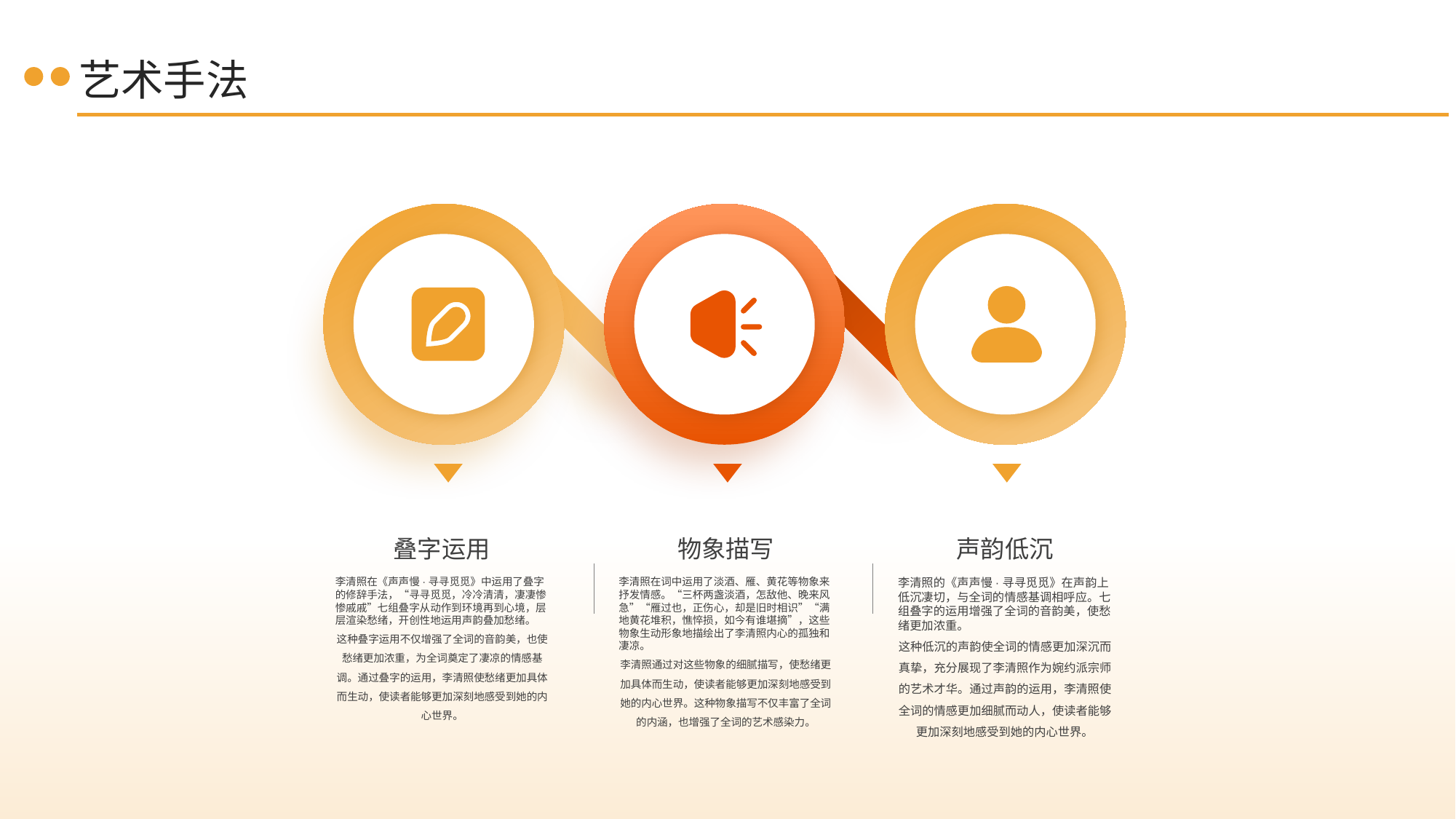

艺术手法

叠字运用
物象描写
声韵低沉
李清照在《声声慢·寻寻觅觅》中运用了叠字的修辞手法，“寻寻觅觅，冷冷清清，凄凄惨惨戚戚”七组叠字从动作到环境再到心境，层层渲染愁绪，开创性地运用声韵叠加愁绪。
这种叠字运用不仅增强了全词的音韵美，也使愁绪更加浓重，为全词奠定了凄凉的情感基调。通过叠字的运用，李清照使愁绪更加具体而生动，使读者能够更加深刻地感受到她的内心世界。
李清照在词中运用了淡酒、雁、黄花等物象来抒发情感。“三杯两盏淡酒，怎敌他、晚来风急”“雁过也，正伤心，却是旧时相识”“满地黄花堆积，憔悴损，如今有谁堪摘”，这些物象生动形象地描绘出了李清照内心的孤独和凄凉。
李清照通过对这些物象的细腻描写，使愁绪更加具体而生动，使读者能够更加深刻地感受到她的内心世界。这种物象描写不仅丰富了全词的内涵，也增强了全词的艺术感染力。
李清照的《声声慢·寻寻觅觅》在声韵上低沉凄切，与全词的情感基调相呼应。七组叠字的运用增强了全词的音韵美，使愁绪更加浓重。
这种低沉的声韵使全词的情感更加深沉而真挚，充分展现了李清照作为婉约派宗师的艺术才华。通过声韵的运用，李清照使全词的情感更加细腻而动人，使读者能够更加深刻地感受到她的内心世界。